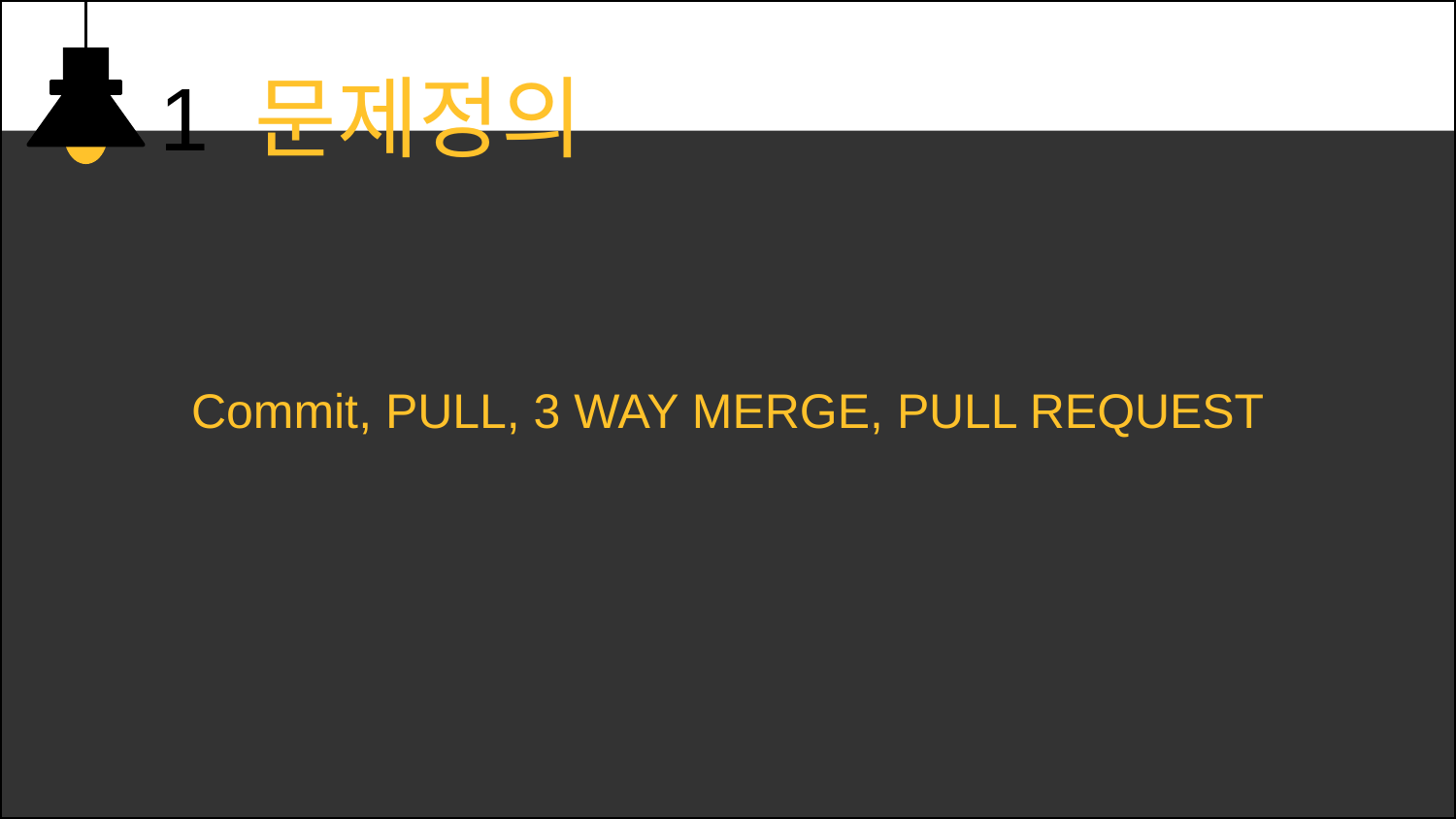

1 문제정의
Commit, PULL, 3 WAY MERGE, PULL REQUEST